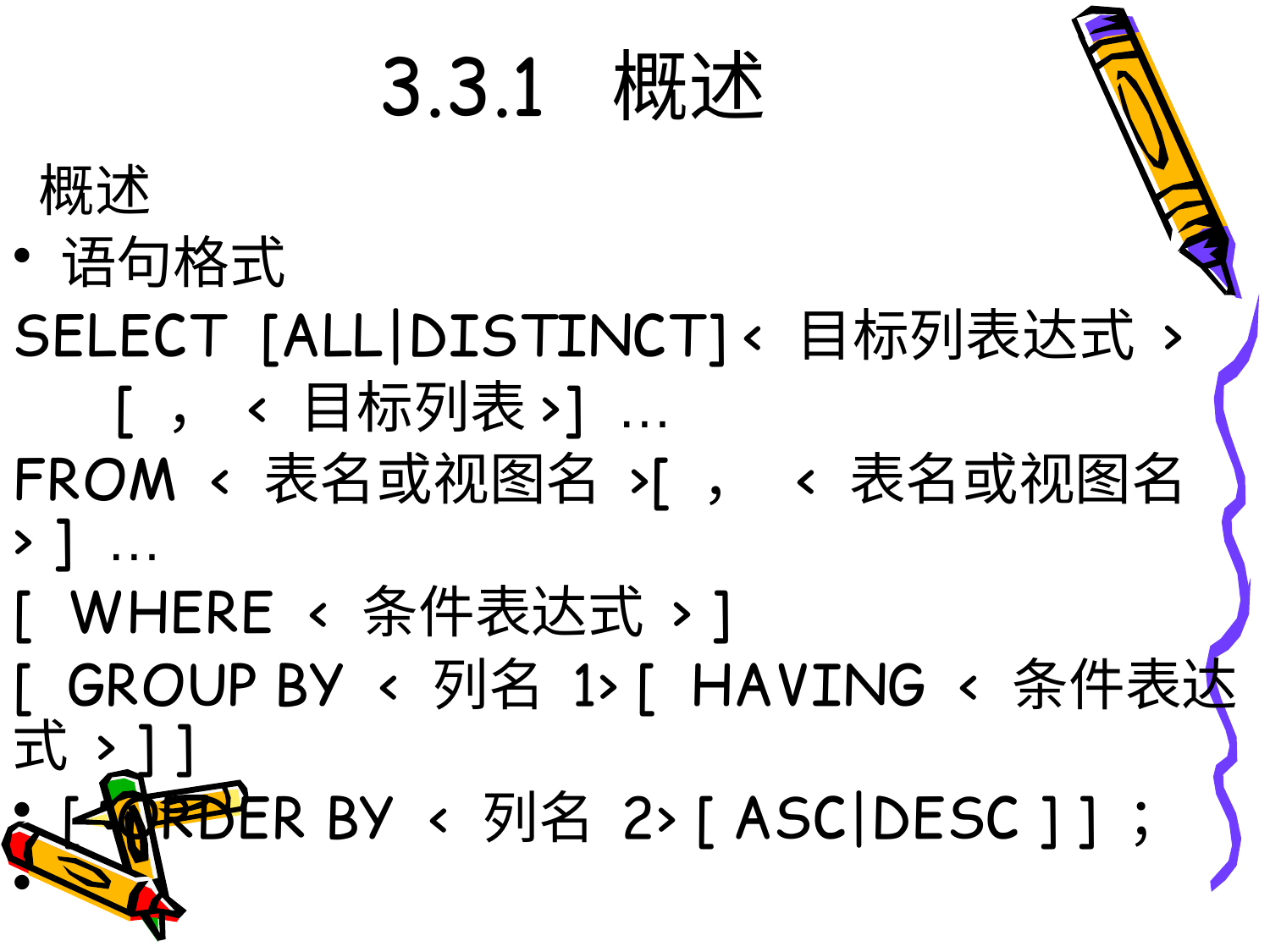

# 3.3.1  概述
 概述
语句格式
SELECT  [ALL|DISTINCT] < 目标列表达式 >
      [ ， < 目标列表>]  …
FROM  < 表名或视图名 >[ ，  < 表名或视图名 > ]  …
[  WHERE  < 条件表达式 > ]
[  GROUP BY  < 列名 1> [  HAVING  < 条件表达式 > ] ]
[  ORDER BY  < 列名 2> [ ASC|DESC ] ] ；